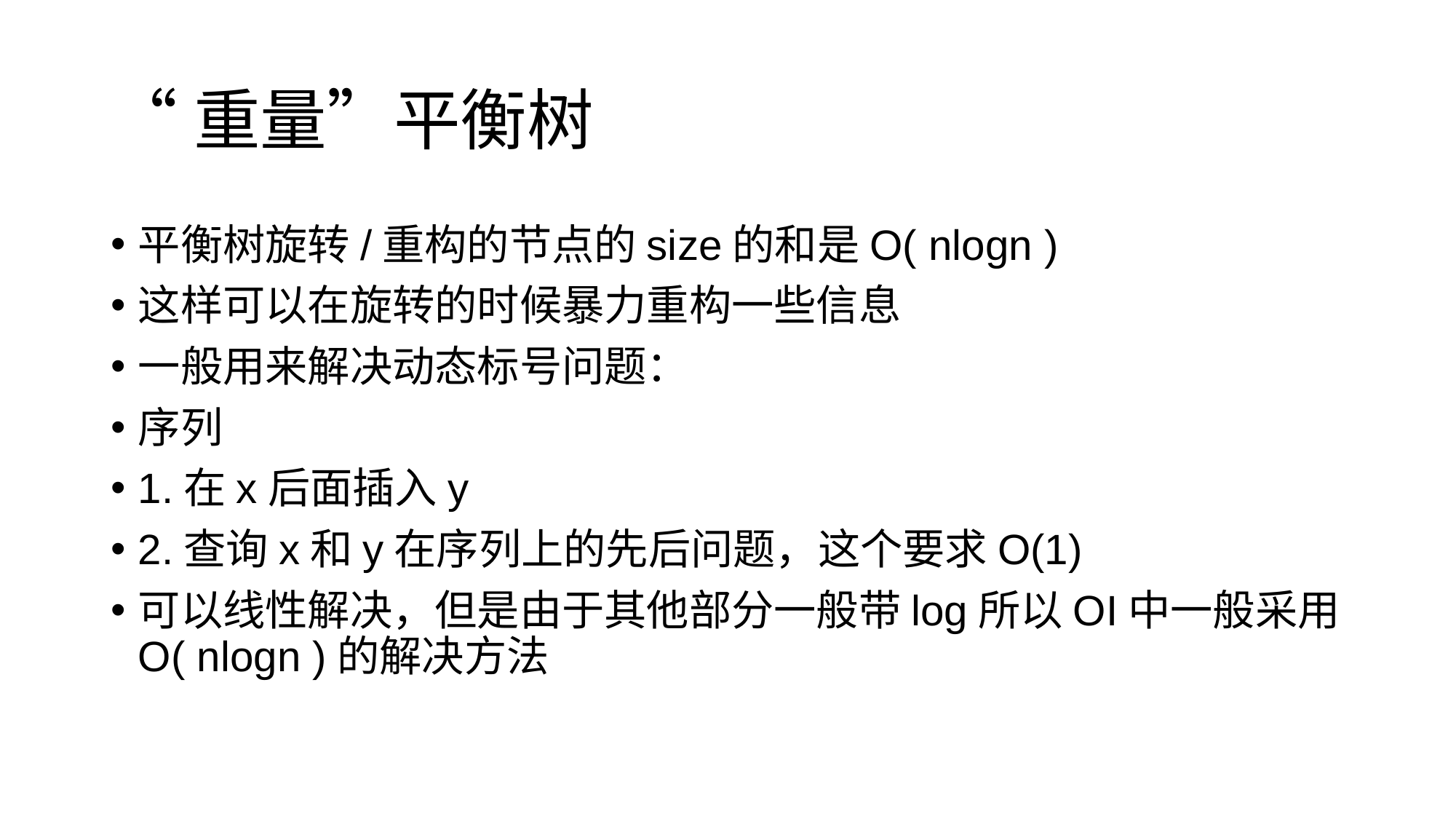

# “重量”平衡树
平衡树旋转/重构的节点的size的和是O( nlogn )
这样可以在旋转的时候暴力重构一些信息
一般用来解决动态标号问题：
序列
1.在x后面插入y
2.查询x和y在序列上的先后问题，这个要求O(1)
可以线性解决，但是由于其他部分一般带log所以OI中一般采用O( nlogn )的解决方法